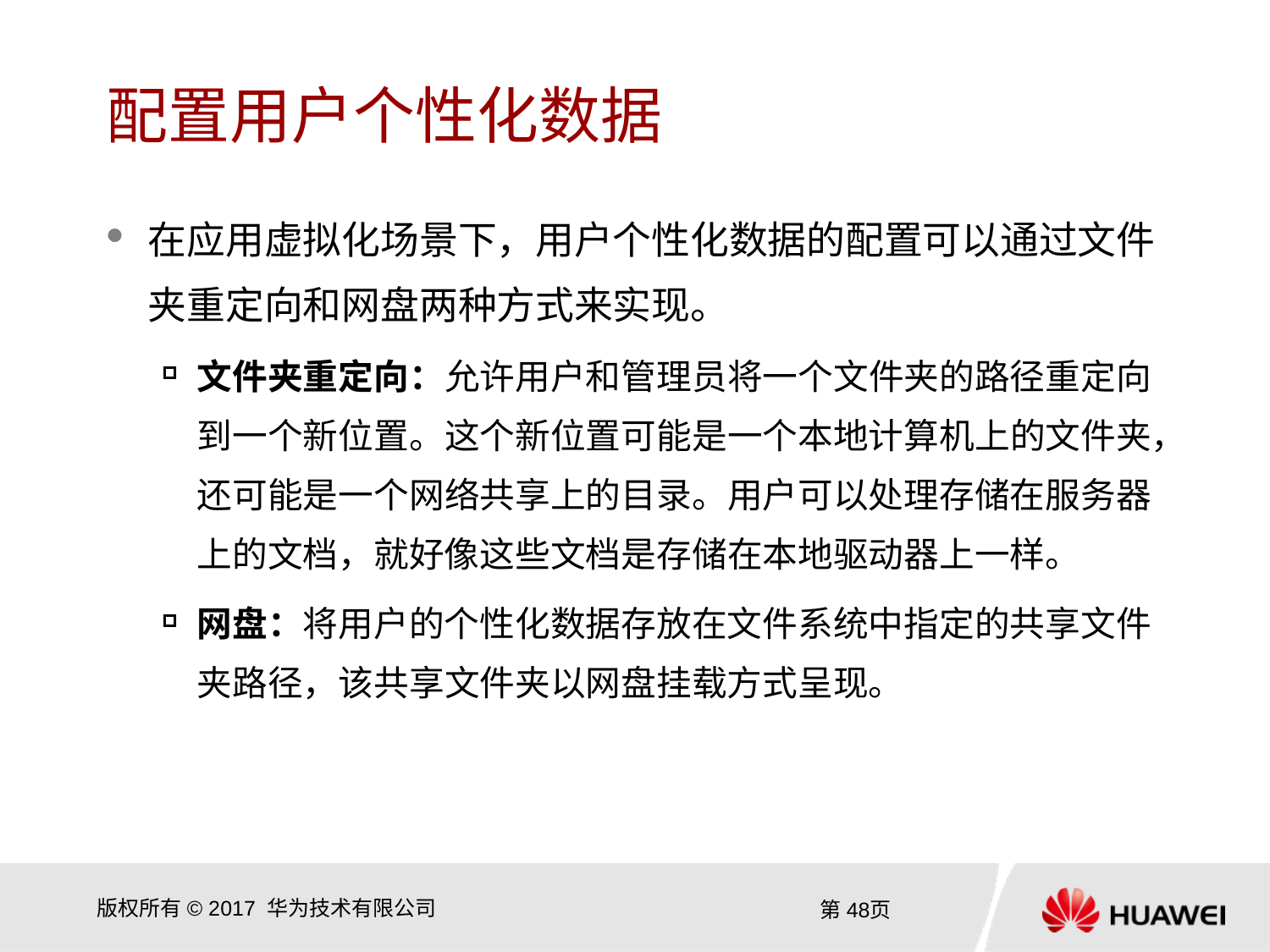

# 配置用户个性化数据
在应用虚拟化场景下，用户个性化数据的配置可以通过文件夹重定向和网盘两种方式来实现。
文件夹重定向：允许用户和管理员将一个文件夹的路径重定向到一个新位置。这个新位置可能是一个本地计算机上的文件夹，还可能是一个网络共享上的目录。用户可以处理存储在服务器上的文档，就好像这些文档是存储在本地驱动器上一样。
网盘：将用户的个性化数据存放在文件系统中指定的共享文件夹路径，该共享文件夹以网盘挂载方式呈现。